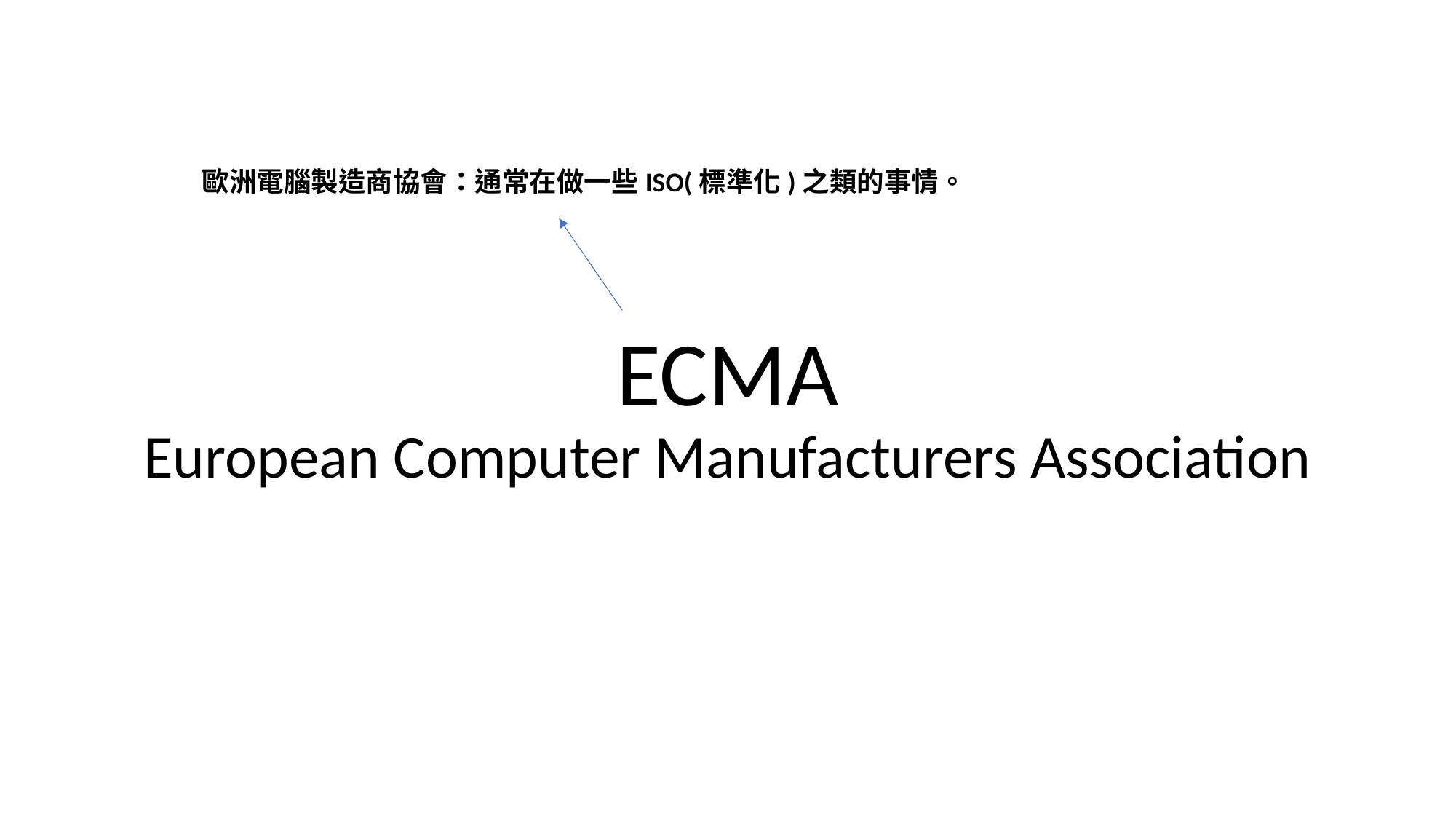

歐洲電腦製造商協會：通常在做一些ISO(標準化)之類的事情。
# ECMA European Computer Manufacturers Association